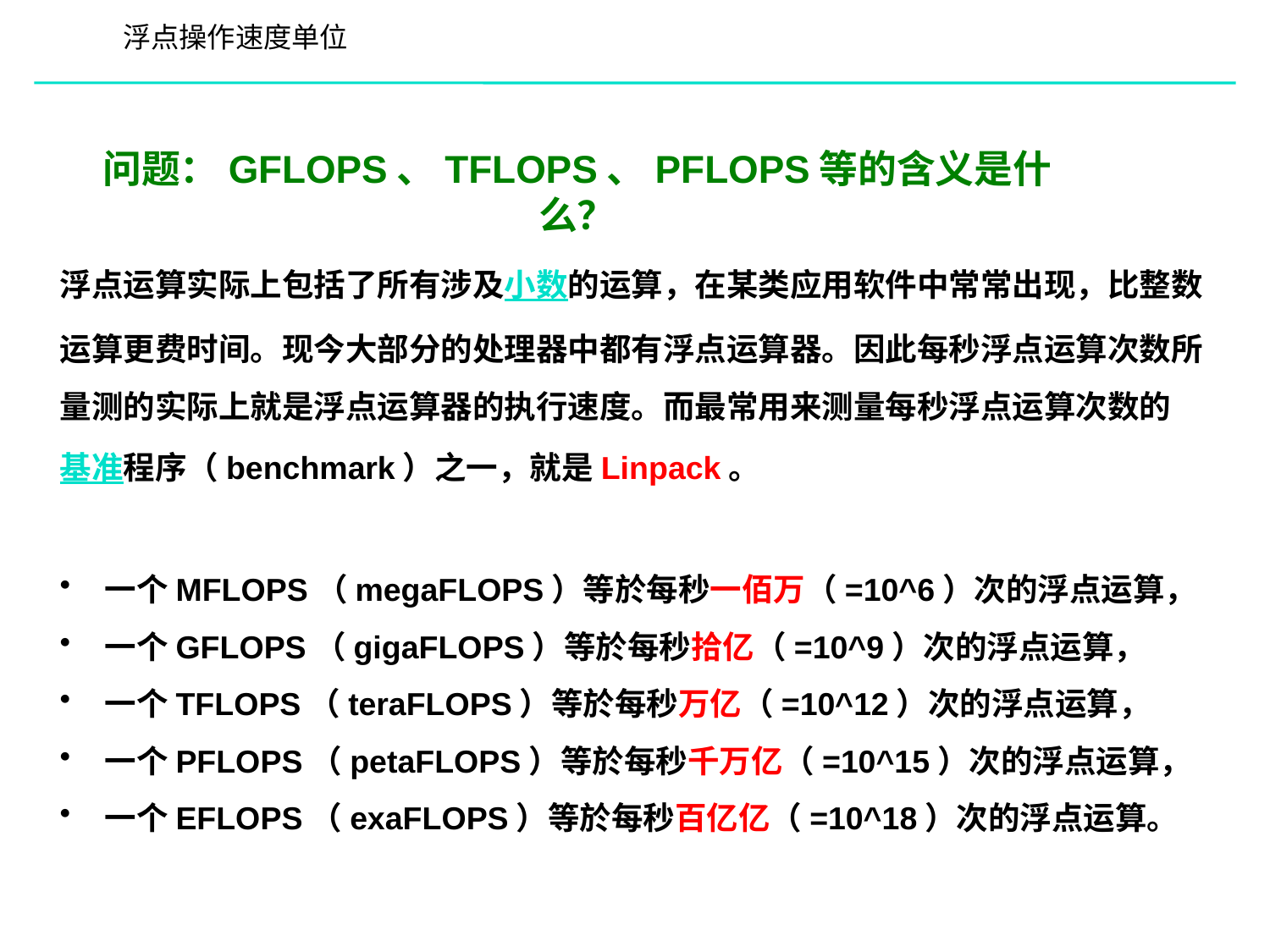

浮点操作速度单位
问题：GFLOPS、TFLOPS、PFLOPS等的含义是什么？
浮点运算实际上包括了所有涉及小数的运算，在某类应用软件中常常出现，比整数运算更费时间。现今大部分的处理器中都有浮点运算器。因此每秒浮点运算次数所量测的实际上就是浮点运算器的执行速度。而最常用来测量每秒浮点运算次数的基准程序（benchmark）之一，就是Linpack。

 一个MFLOPS（megaFLOPS）等於每秒一佰万（=10^6）次的浮点运算，
 一个GFLOPS（gigaFLOPS）等於每秒拾亿（=10^9）次的浮点运算，
 一个TFLOPS（teraFLOPS）等於每秒万亿（=10^12）次的浮点运算，
 一个PFLOPS（petaFLOPS）等於每秒千万亿（=10^15）次的浮点运算，
 一个EFLOPS（exaFLOPS）等於每秒百亿亿（=10^18）次的浮点运算。